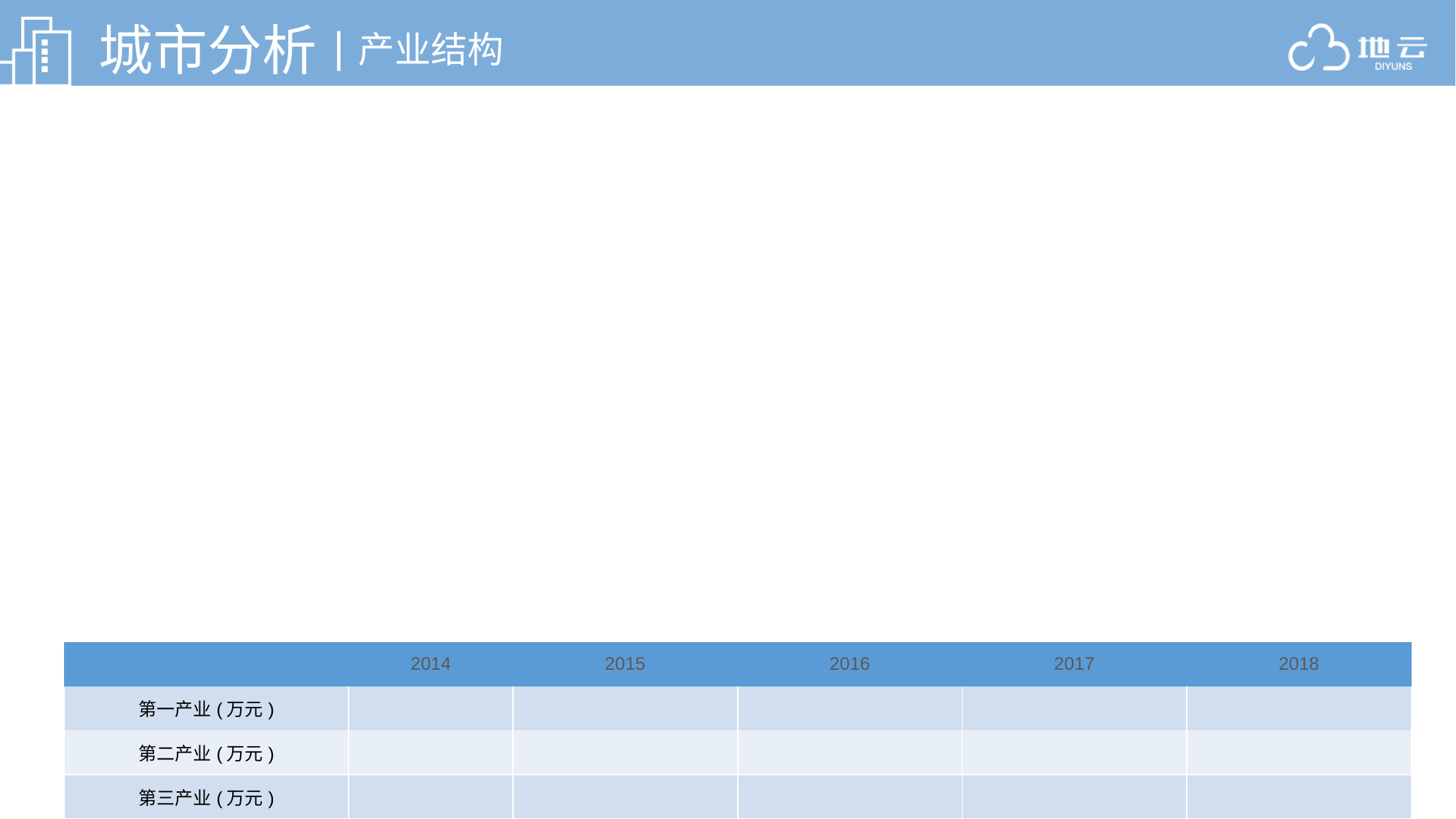

城市分析
|
产业结构
|  | 2014 | 2015 | 2016 | 2017 | 2018 |
| --- | --- | --- | --- | --- | --- |
| 第一产业(万元) |  |  |  |  |  |
| 第二产业(万元) |  |  |  |  |  |
| 第三产业(万元) |  |  |  |  |  |